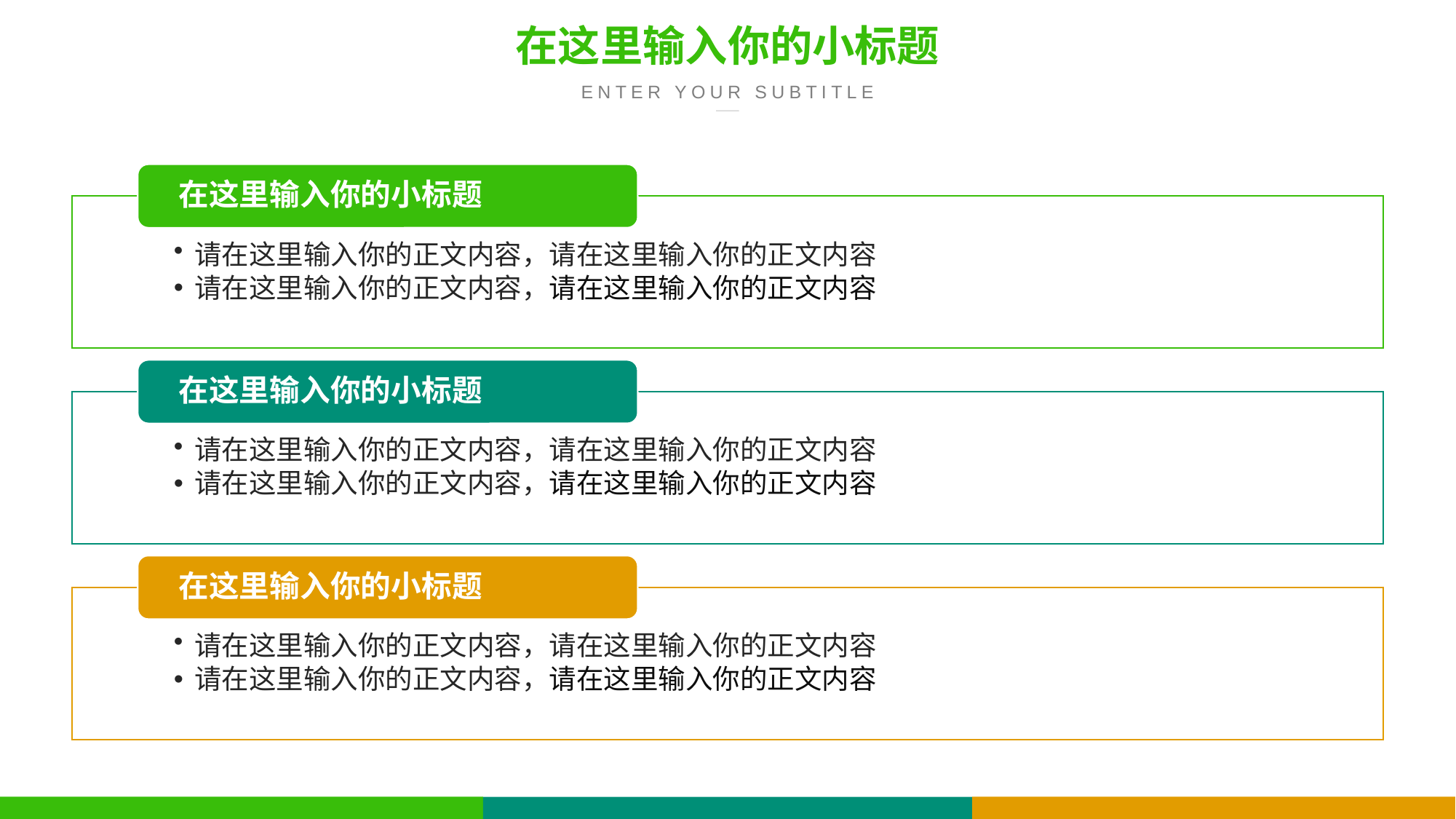

在这里输入你的小标题
ENTER YOUR SUBTITLE
请在这里输入你的正文内容，请在这里输入你的正文内容
请在这里输入你的正文内容，请在这里输入你的正文内容
在这里输入你的小标题
请在这里输入你的正文内容，请在这里输入你的正文内容
请在这里输入你的正文内容，请在这里输入你的正文内容
在这里输入你的小标题
请在这里输入你的正文内容，请在这里输入你的正文内容
请在这里输入你的正文内容，请在这里输入你的正文内容
在这里输入你的小标题